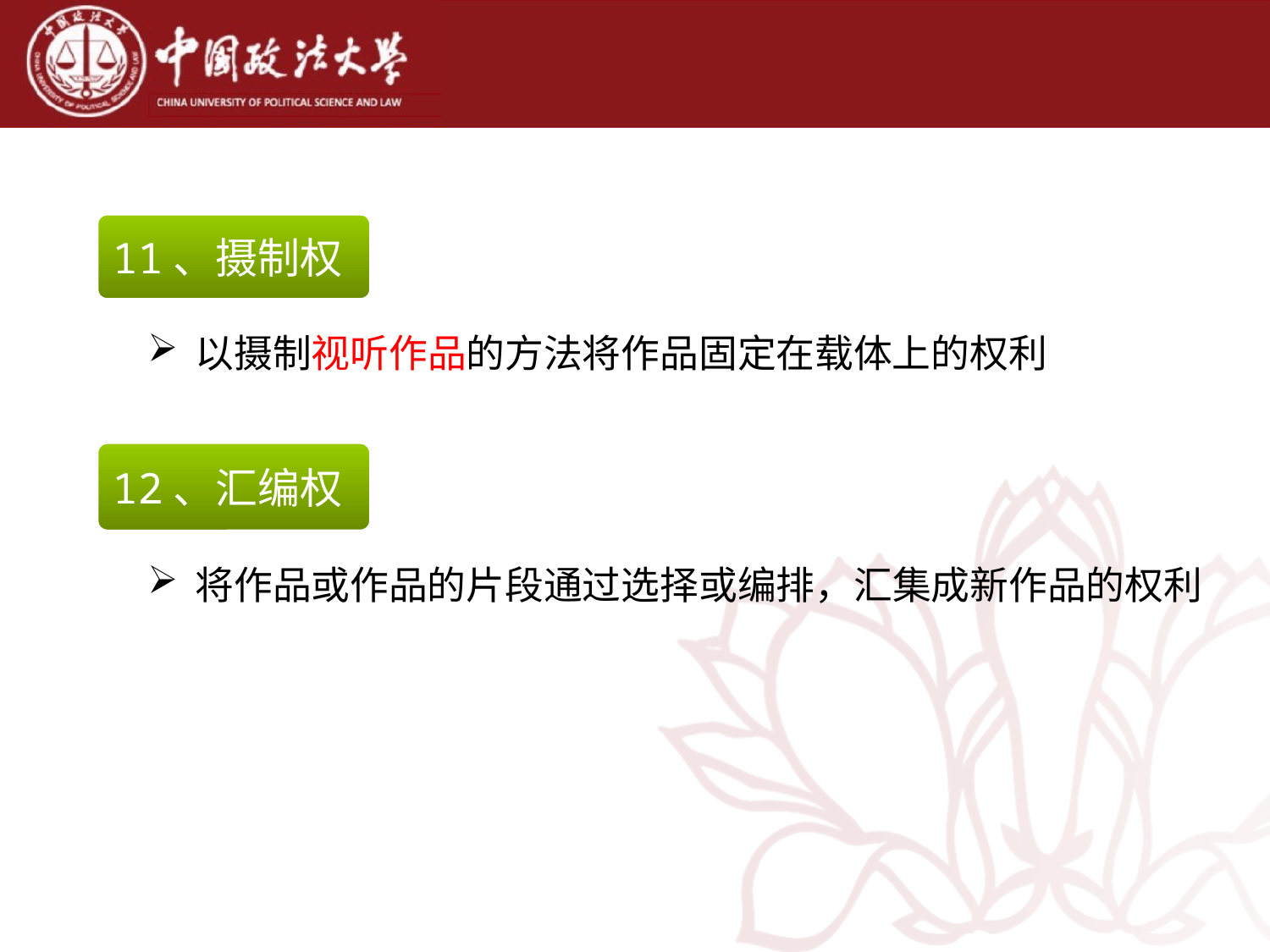

11、摄制权
以摄制视听作品的方法将作品固定在载体上的权利
12、汇编权
将作品或作品的片段通过选择或编排，汇集成新作品的权利